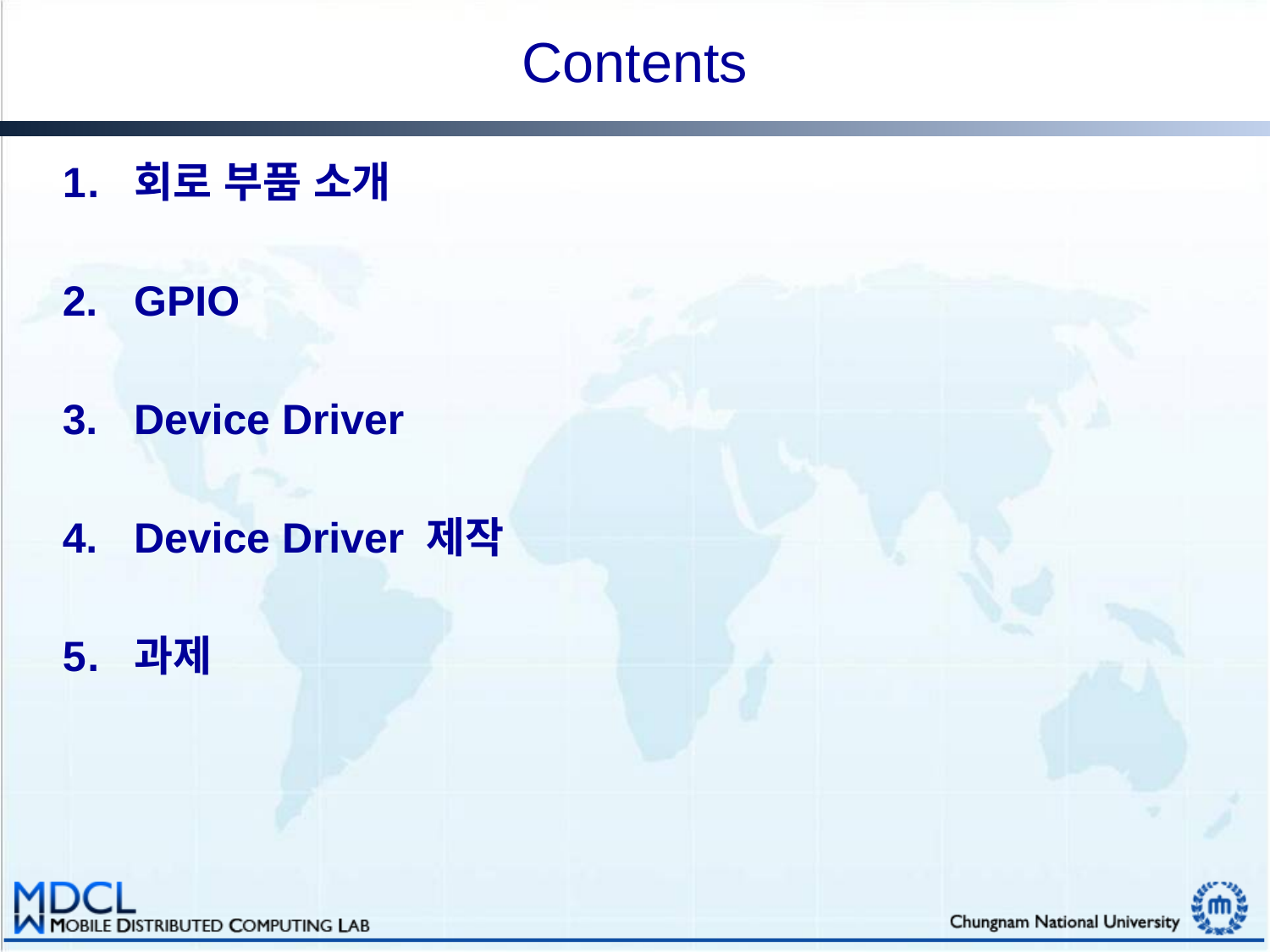

# Contents
회로 부품 소개

GPIO

Device Driver

Device Driver 제작

과제